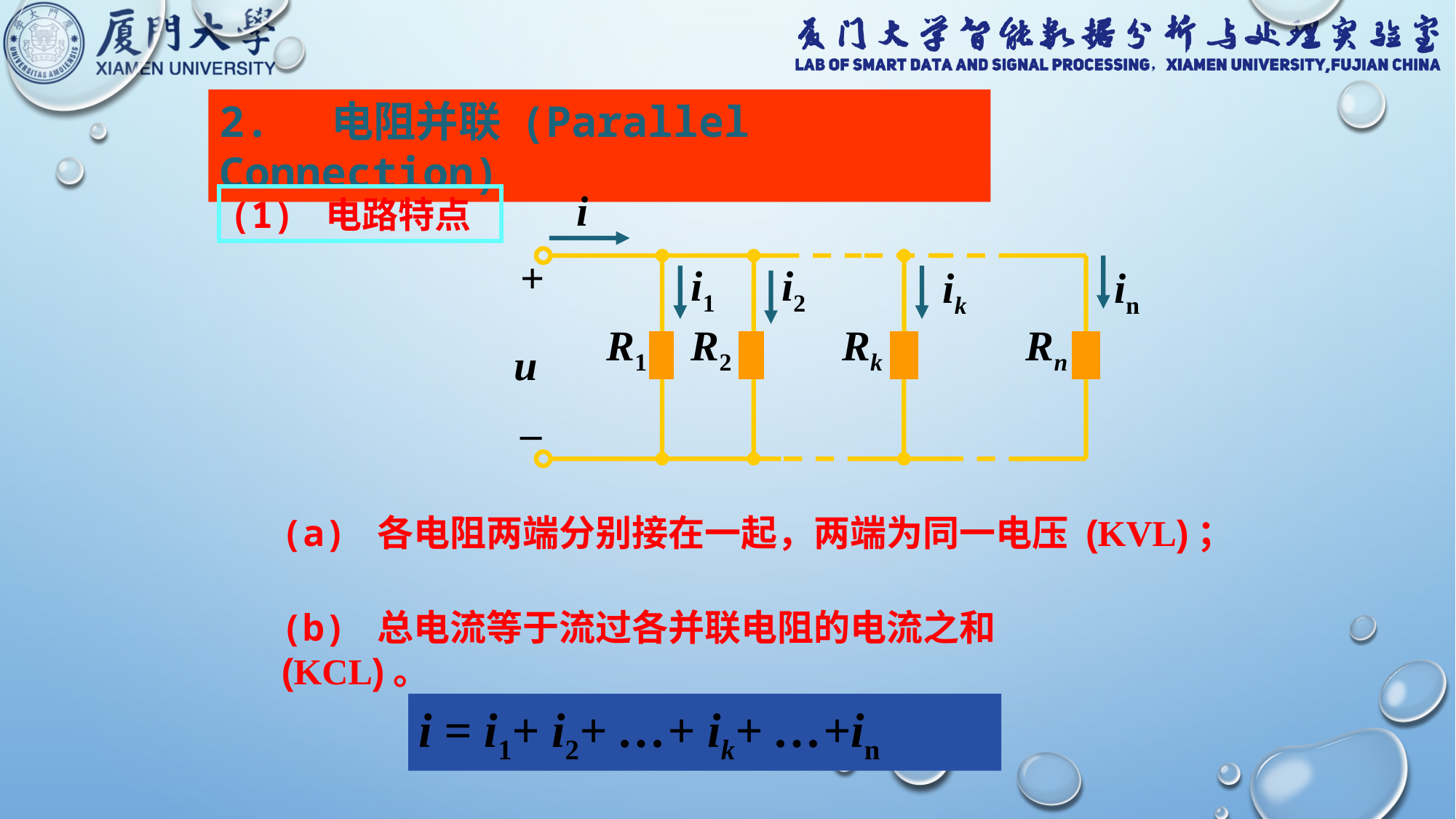

2.  电阻并联 (Parallel Connection)
i

+

i1
i2

ik

in

R1
R2
Rk
Rn
u

_

(1) 电路特点
(a) 各电阻两端分别接在一起，两端为同一电压 (KVL)；
(b) 总电流等于流过各并联电阻的电流之和 (KCL)。
i = i1+ i2+ …+ ik+ …+in
45